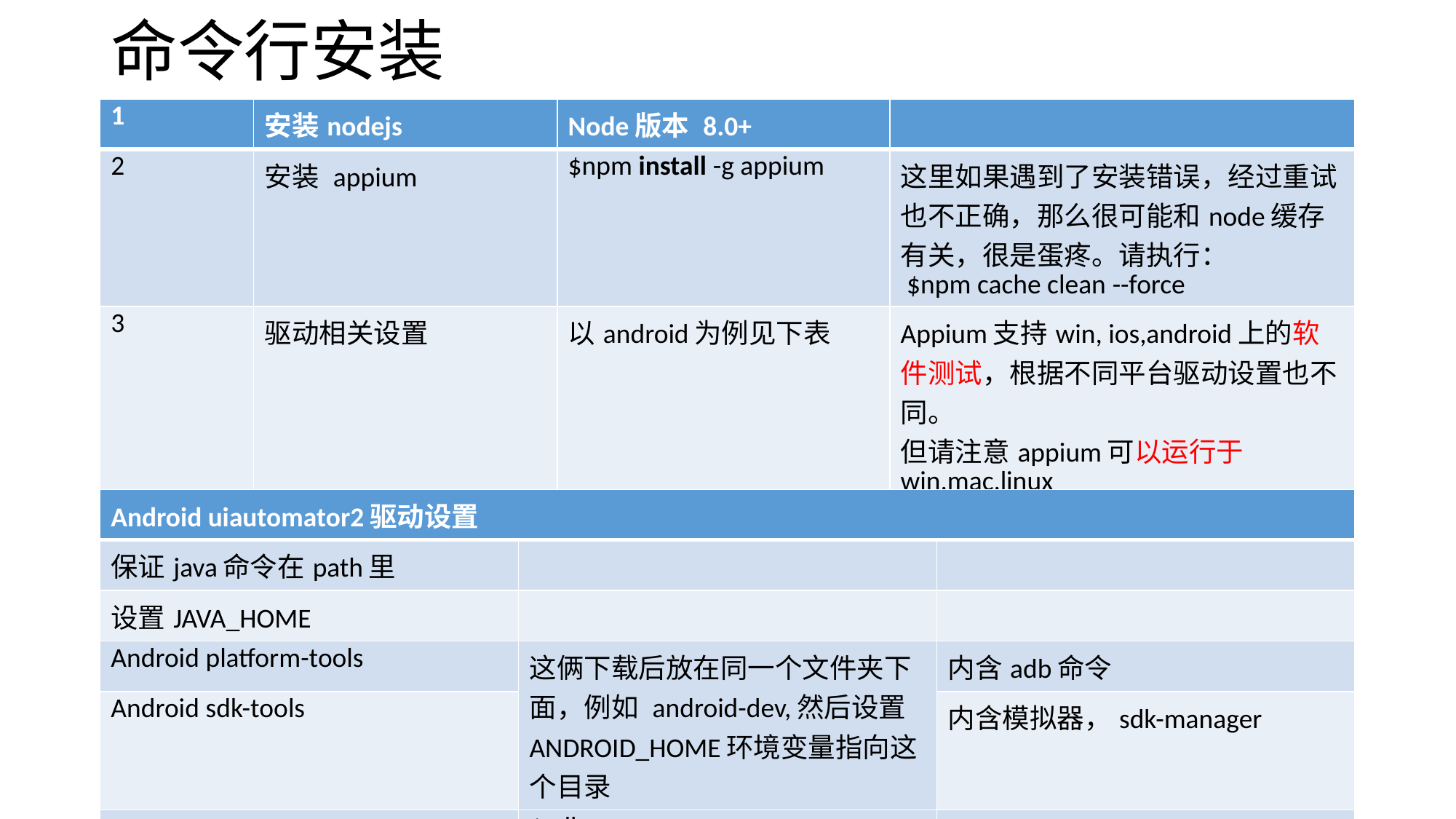

# 命令行安装
| 1 | 安装nodejs | Node版本 8.0+ |  |
| --- | --- | --- | --- |
| 2 | 安装 appium | $npm install -g appium | 这里如果遇到了安装错误，经过重试也不正确，那么很可能和node缓存有关，很是蛋疼。请执行： $npm cache clean --force |
| 3 | 驱动相关设置 | 以android为例见下表 | Appium支持win, ios,android上的软件测试，根据不同平台驱动设置也不同。 但请注意appium可以运行于win,mac,linux |
| 4 | 测试一下 | 执行 $appium |  |
| Android uiautomator2驱动设置 |  |  |
| --- | --- | --- |
| 保证java命令在path里 |  |  |
| 设置JAVA\_HOME |  |  |
| Android platform-tools | 这俩下载后放在同一个文件夹下面，例如 android-dev,然后设置ANDROID\_HOME环境变量指向这个目录 | 内含adb命令 |
| Android sdk-tools |  | 内含模拟器，sdk-manager |
| 测试一下 | $adb |  |